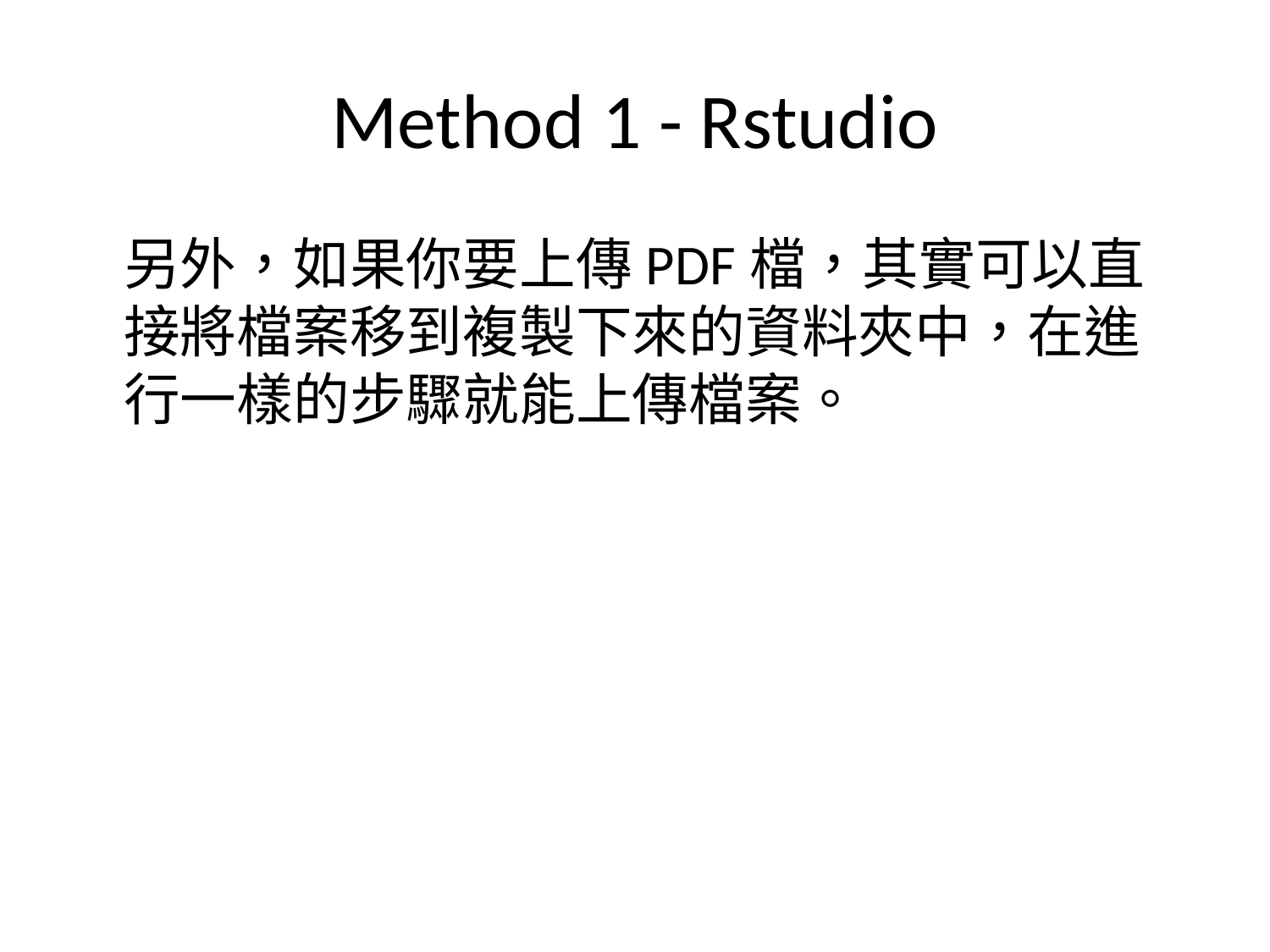

# Method 1 - Rstudio
	另外，如果你要上傳PDF檔，其實可以直接將檔案移到複製下來的資料夾中，在進行一樣的步驟就能上傳檔案。